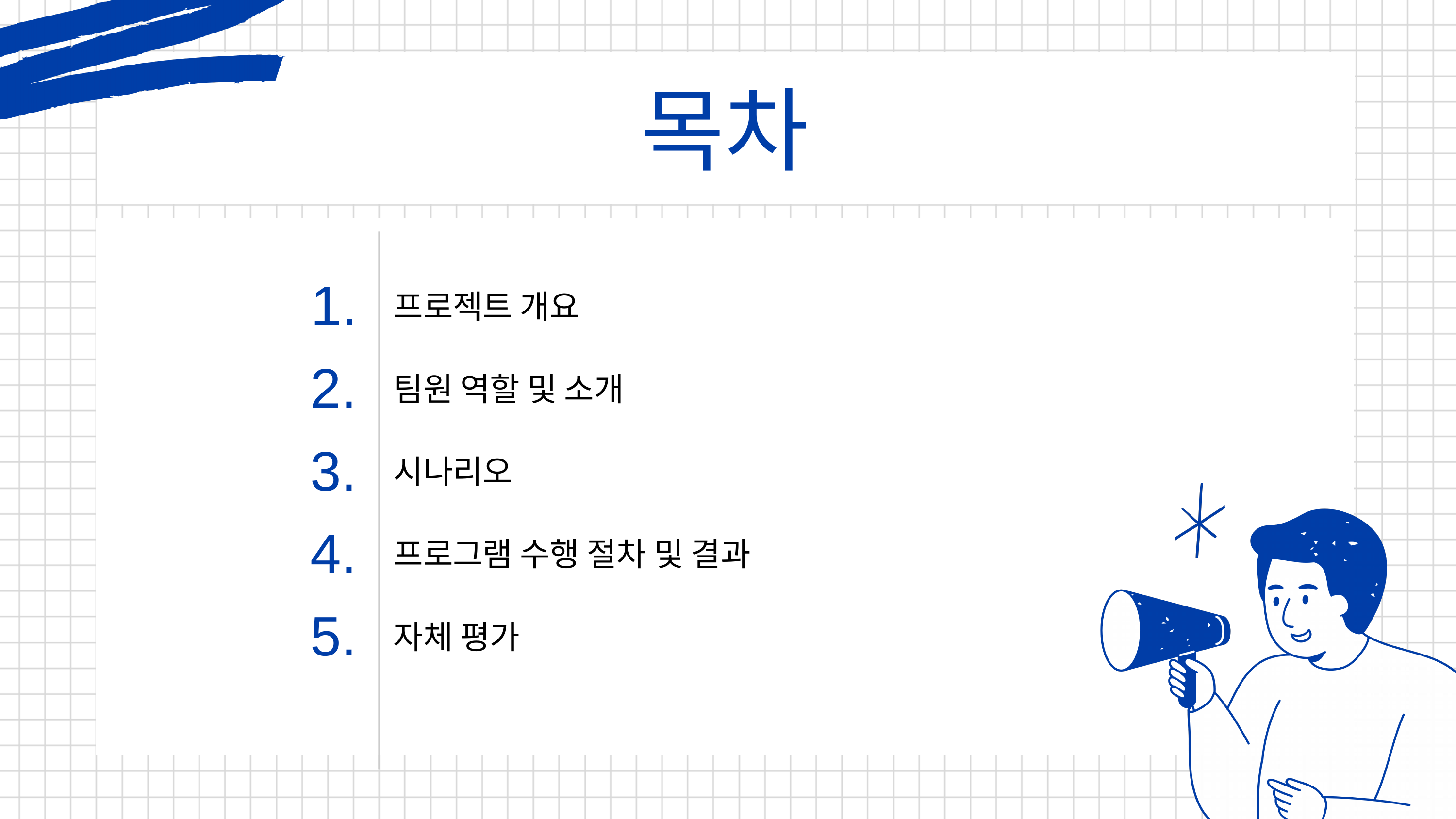

목차

1.
프로젝트 개요
팀원 역할 및 소개
시나리오
프로그램 수행 절차 및 결과
자체 평가
2.
3.

4.
5.